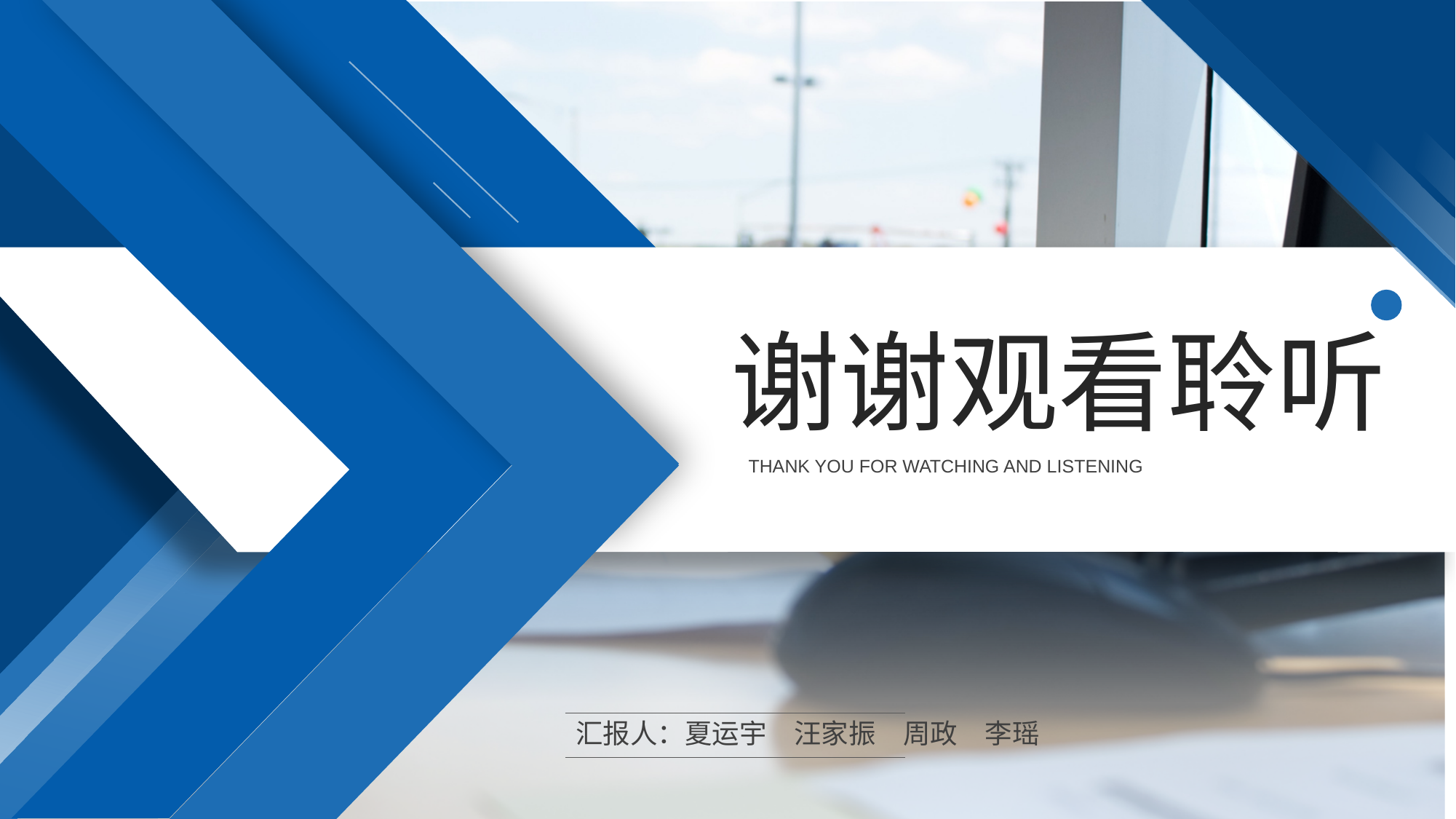

谢谢观看聆听
THANK YOU FOR WATCHING AND LISTENING

汇报人：夏运宇　汪家振　周政　李瑶